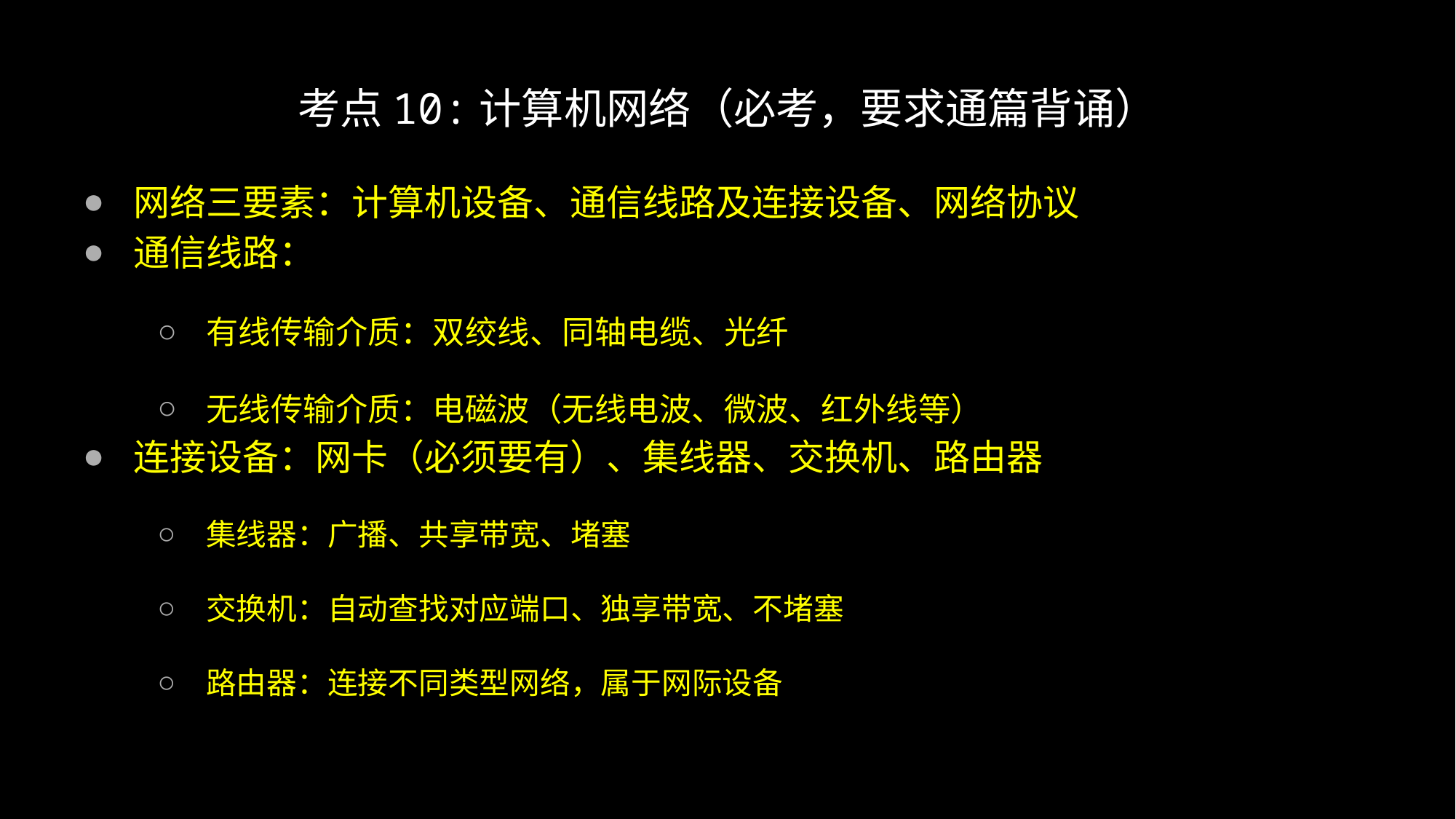

# 考点10:计算机网络（必考，要求通篇背诵）
网络三要素：计算机设备、通信线路及连接设备、网络协议
通信线路：
有线传输介质：双绞线、同轴电缆、光纤
无线传输介质：电磁波（无线电波、微波、红外线等）
连接设备：网卡（必须要有）、集线器、交换机、路由器
集线器：广播、共享带宽、堵塞
交换机：自动查找对应端口、独享带宽、不堵塞
路由器：连接不同类型网络，属于网际设备